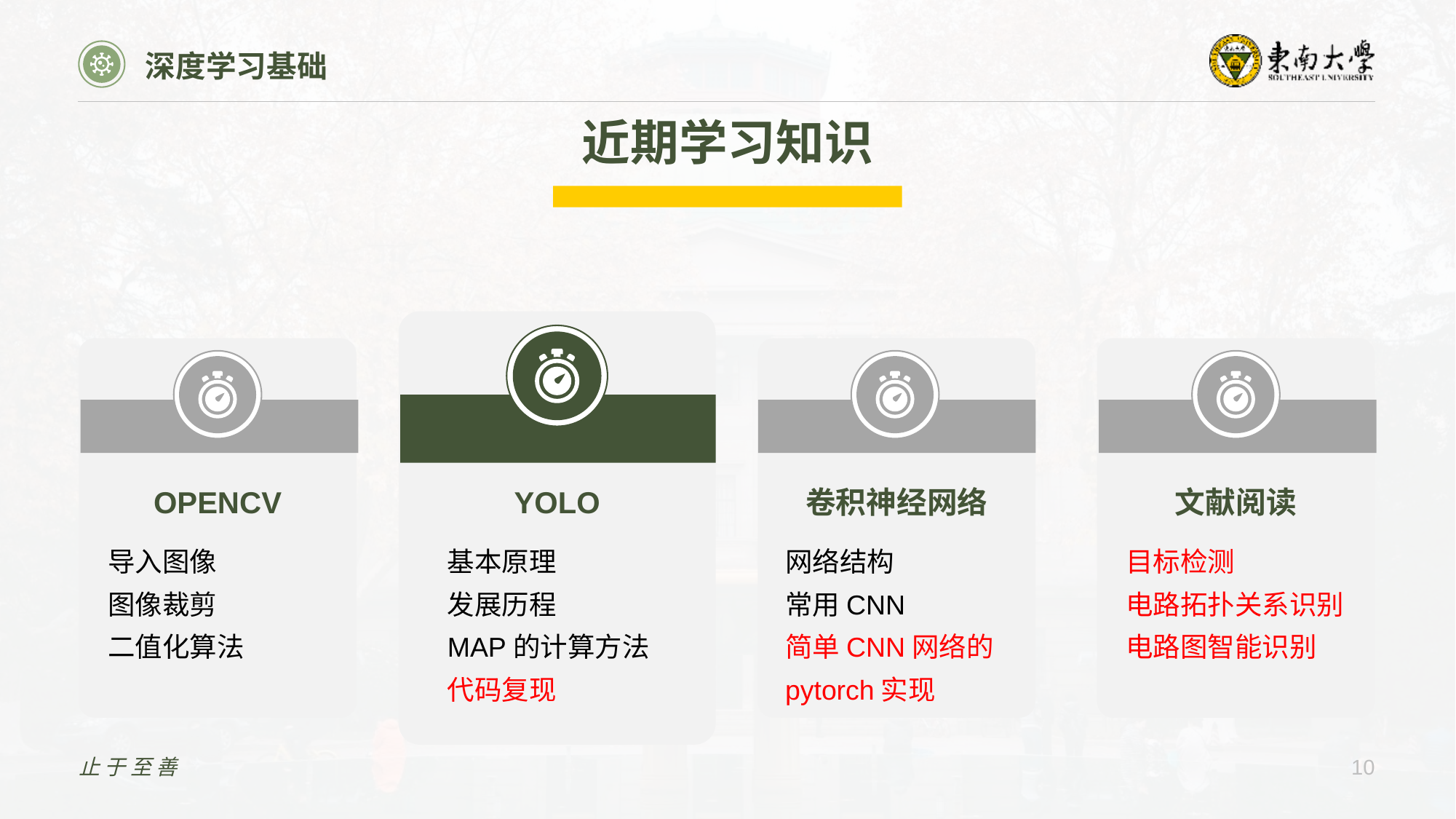

深度学习基础
近期学习知识

OPENCV
YOLO
卷积神经网络
文献阅读
导入图像
图像裁剪
二值化算法
基本原理
发展历程
MAP的计算方法
代码复现
网络结构
常用CNN
简单CNN网络的pytorch实现
目标检测
电路拓扑关系识别
电路图智能识别

止于至善
10